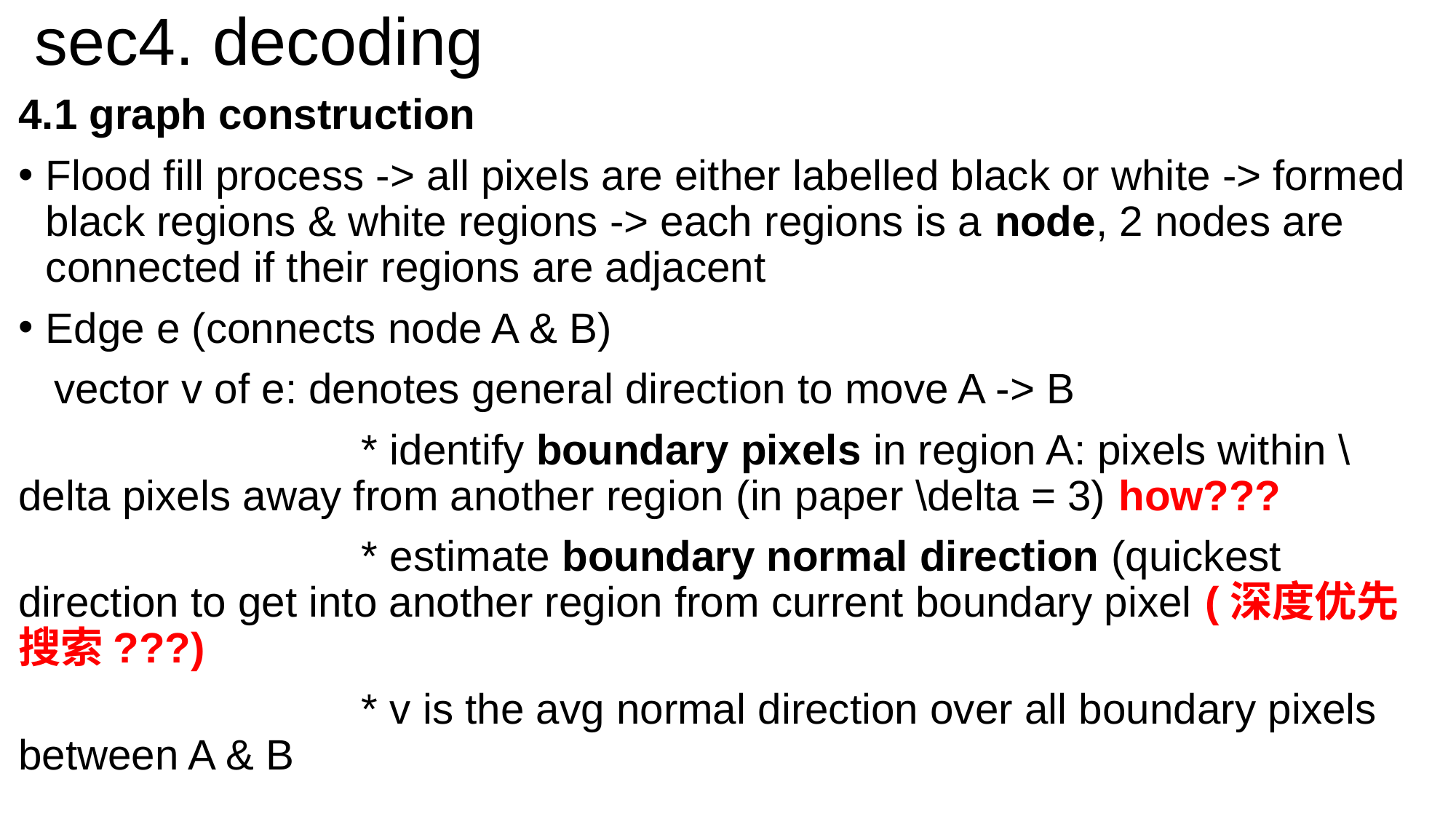

# sec4. decoding
4.1 graph construction
Flood fill process -> all pixels are either labelled black or white -> formed black regions & white regions -> each regions is a node, 2 nodes are connected if their regions are adjacent
Edge e (connects node A & B)
   vector v of e: denotes general direction to move A -> B
                             * identify boundary pixels in region A: pixels within \delta pixels away from another region (in paper \delta = 3) how???
                             * estimate boundary normal direction (quickest direction to get into another region from current boundary pixel (深度优先搜索???)
                             * v is the avg normal direction over all boundary pixels between A & B